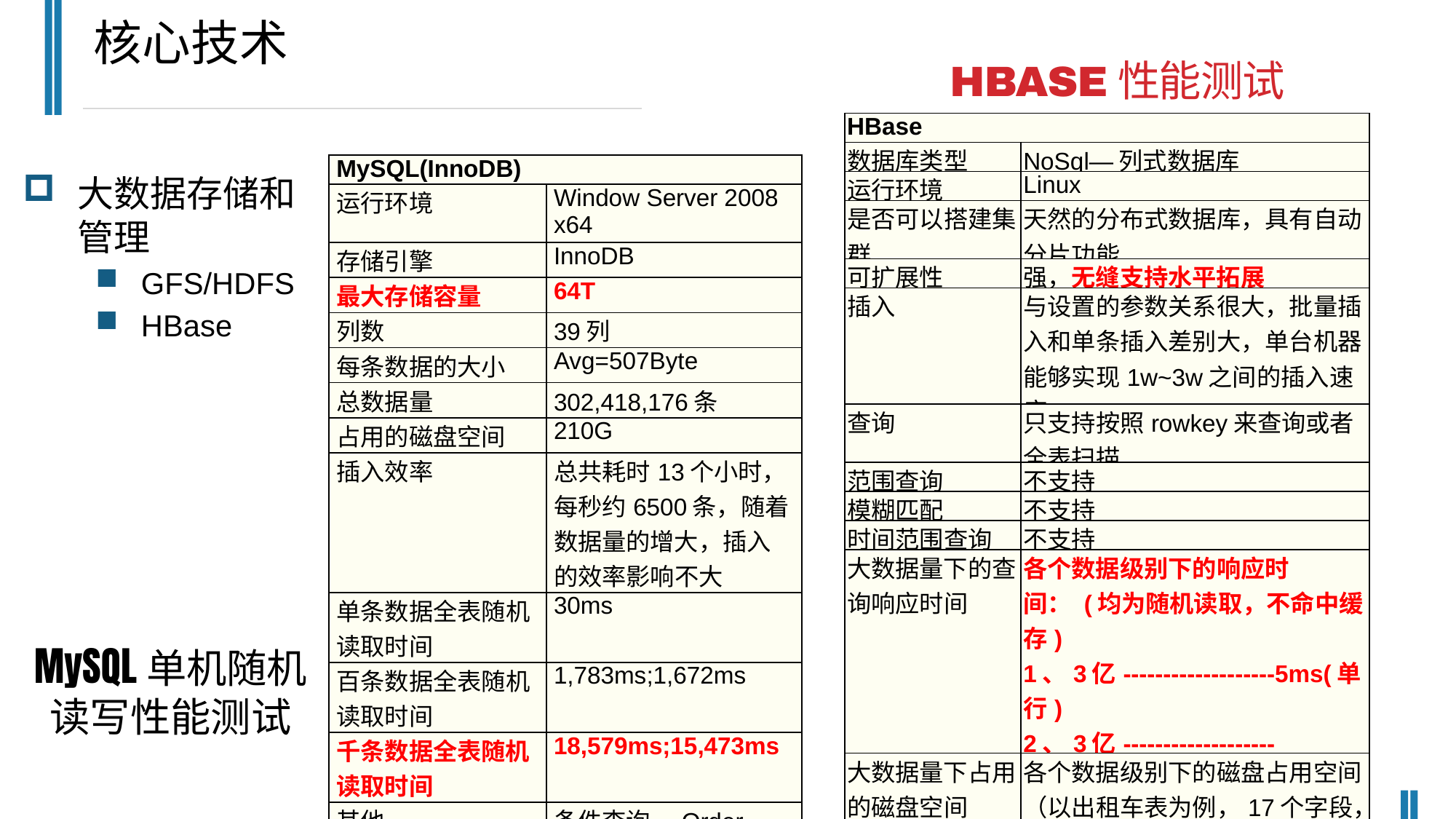

核心技术
HBase性能测试

| HBase |  |
| --- | --- |
| 数据库类型 | NoSql—列式数据库 |
| 运行环境 | Linux |
| 是否可以搭建集群 | 天然的分布式数据库，具有自动分片功能 |
| 可扩展性 | 强，无缝支持水平拓展 |
| 插入 | 与设置的参数关系很大，批量插入和单条插入差别大，单台机器能够实现1w~3w之间的插入速度 |
| 查询 | 只支持按照rowkey来查询或者全表扫描 |
| 范围查询 | 不支持 |
| 模糊匹配 | 不支持 |
| 时间范围查询 | 不支持 |
| 大数据量下的查询响应时间 | 各个数据级别下的响应时间： (均为随机读取，不命中缓存) 1、3亿-------------------5ms(单行) 2、3亿-------------------124ms(30行) |
| 大数据量下占用的磁盘空间 | 各个数据级别下的磁盘占用空间（以出租车表为例，17个字段，一行200个字节）： 1、1亿-------------------18G（使用GZ压缩） |
| MySQL(InnoDB) |  |
| --- | --- |
| 运行环境 | Window Server 2008 x64 |
| 存储引擎 | InnoDB |
| 最大存储容量 | 64T |
| 列数 | 39列 |
| 每条数据的大小 | Avg=507Byte |
| 总数据量 | 302,418,176条 |
| 占用的磁盘空间 | 210G |
| 插入效率 | 总共耗时13个小时，每秒约6500条，随着数据量的增大，插入的效率影响不大 |
| 单条数据全表随机读取时间 | 30ms |
| 百条数据全表随机读取时间 | 1,783ms;1,672ms |
| 千条数据全表随机读取时间 | 18,579ms;15,473ms |
| 其他 | 条件查询、Order By、模糊查询基本上是无法响应的 |
大数据存储和管理
GFS/HDFS
HBase
MySQL单机随机读写性能测试